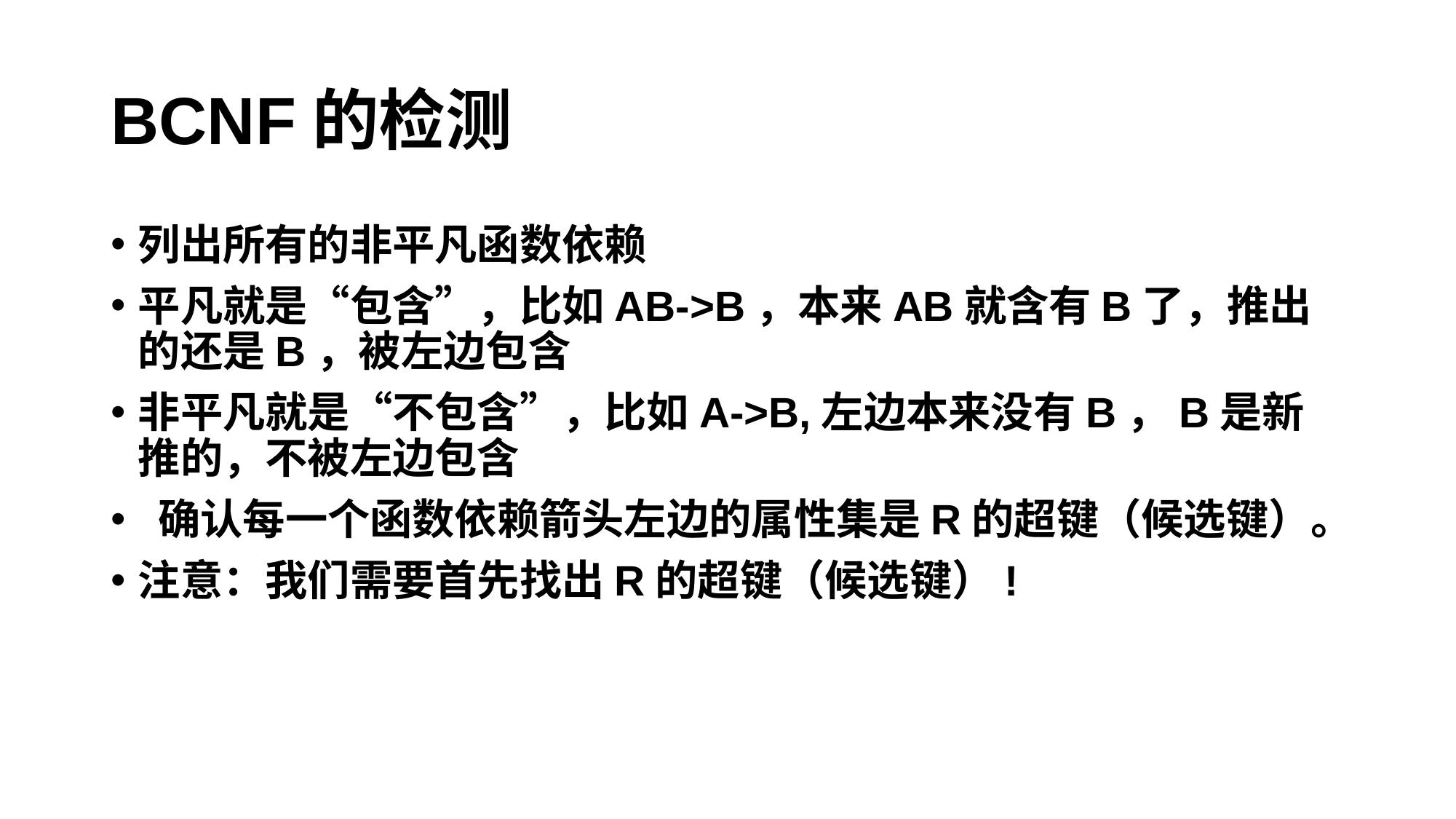

# BCNF的检测
列出所有的非平凡函数依赖
平凡就是“包含”，比如AB->B，本来AB就含有B了，推出的还是B，被左边包含
非平凡就是“不包含”，比如A->B,左边本来没有B，B是新推的，不被左边包含
 确认每一个函数依赖箭头左边的属性集是R的超键（候选键）。
注意：我们需要首先找出R的超键（候选键）!
68